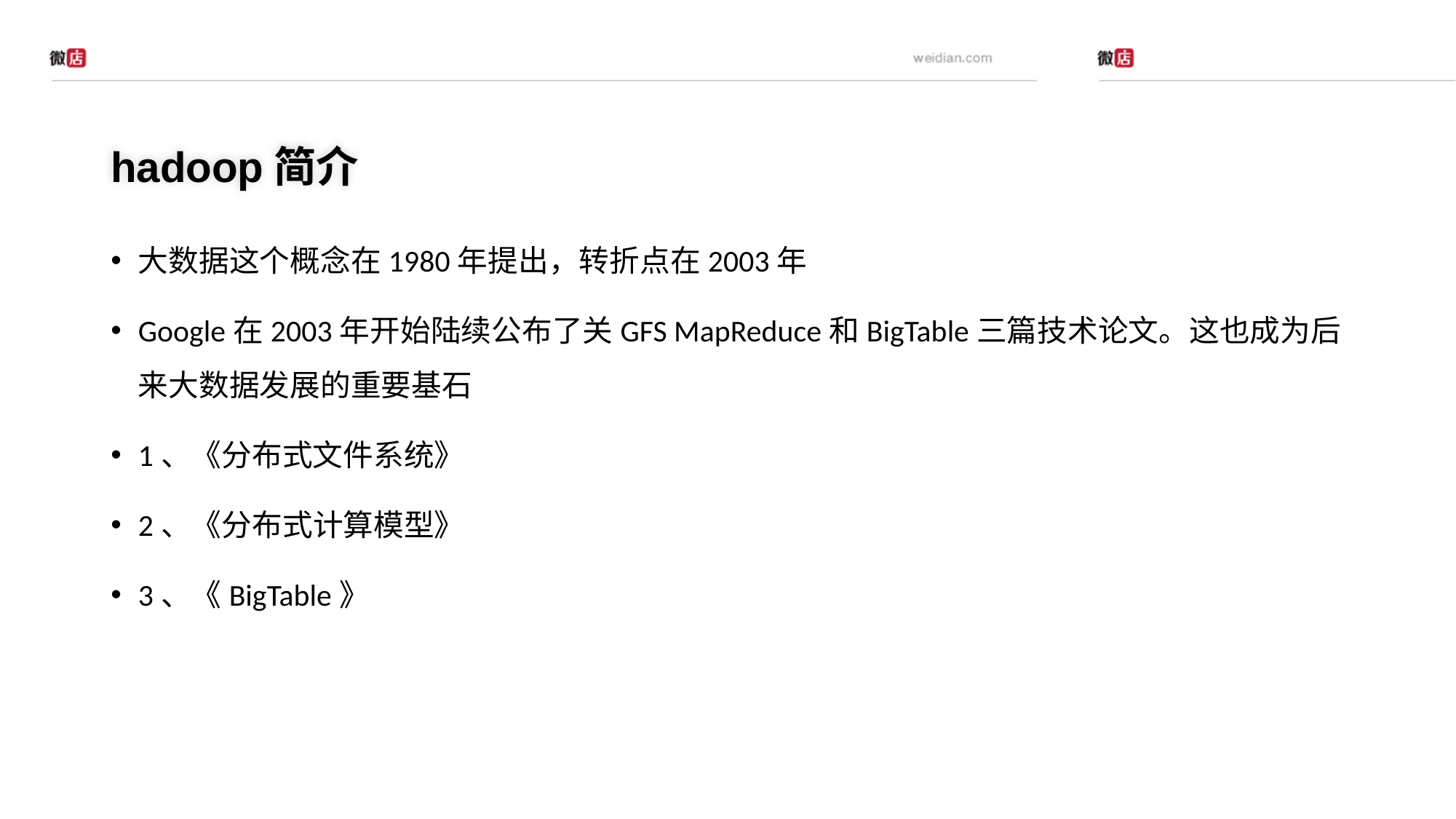

hadoop简介
大数据这个概念在1980年提出，转折点在2003年
Google在2003年开始陆续公布了关GFS MapReduce和BigTable三篇技术论文。这也成为后来大数据发展的重要基石
1、《分布式文件系统》
2、《分布式计算模型》
3、《BigTable》